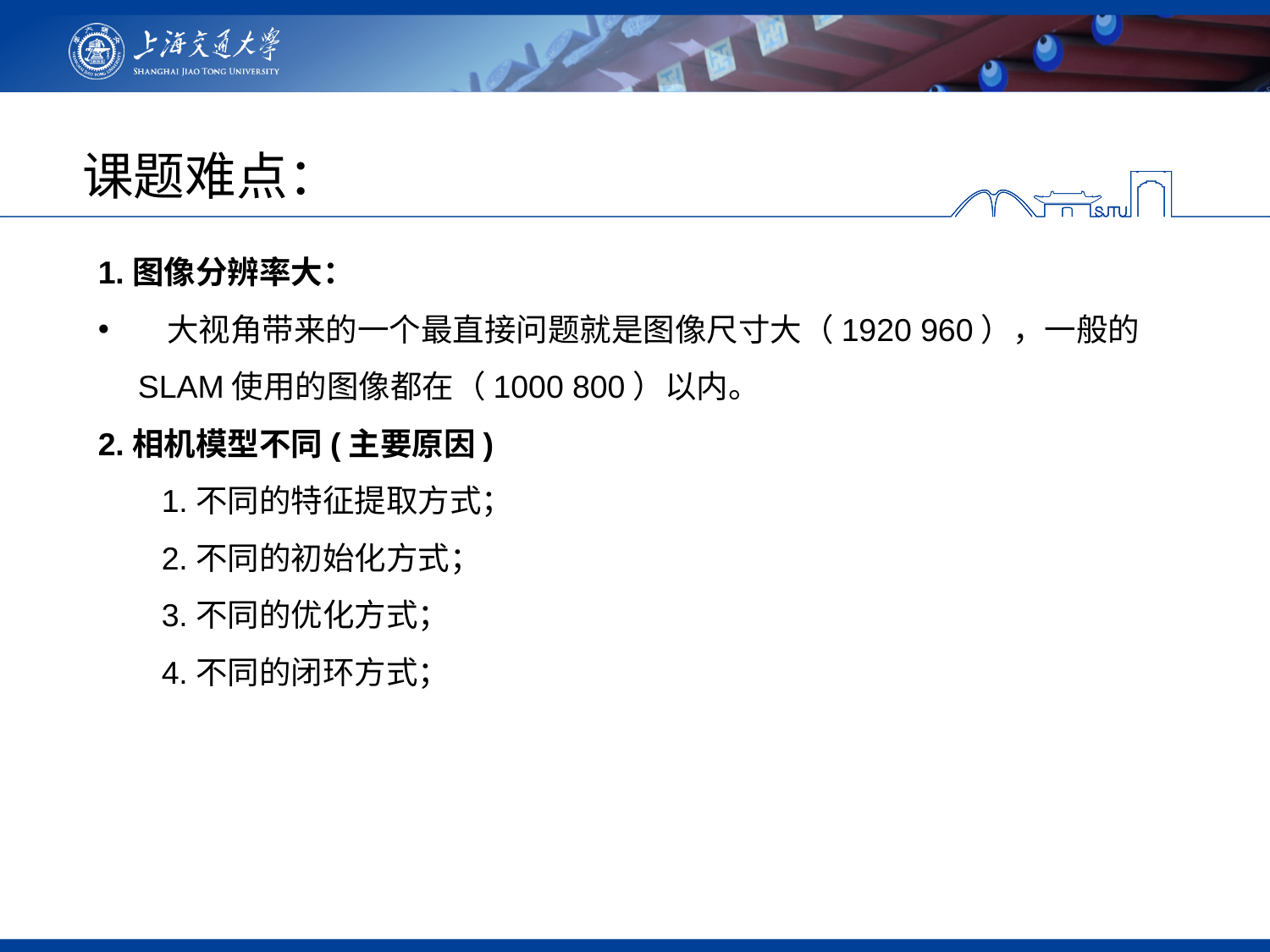

# 课题难点：
1.图像分辨率大：
   大视角带来的一个最直接问题就是图像尺寸大（1920 960），一般的SLAM使用的图像都在（1000 800）以内。
2.相机模型不同(主要原因)
1.不同的特征提取方式；
2.不同的初始化方式；
3.不同的优化方式；
4.不同的闭环方式；